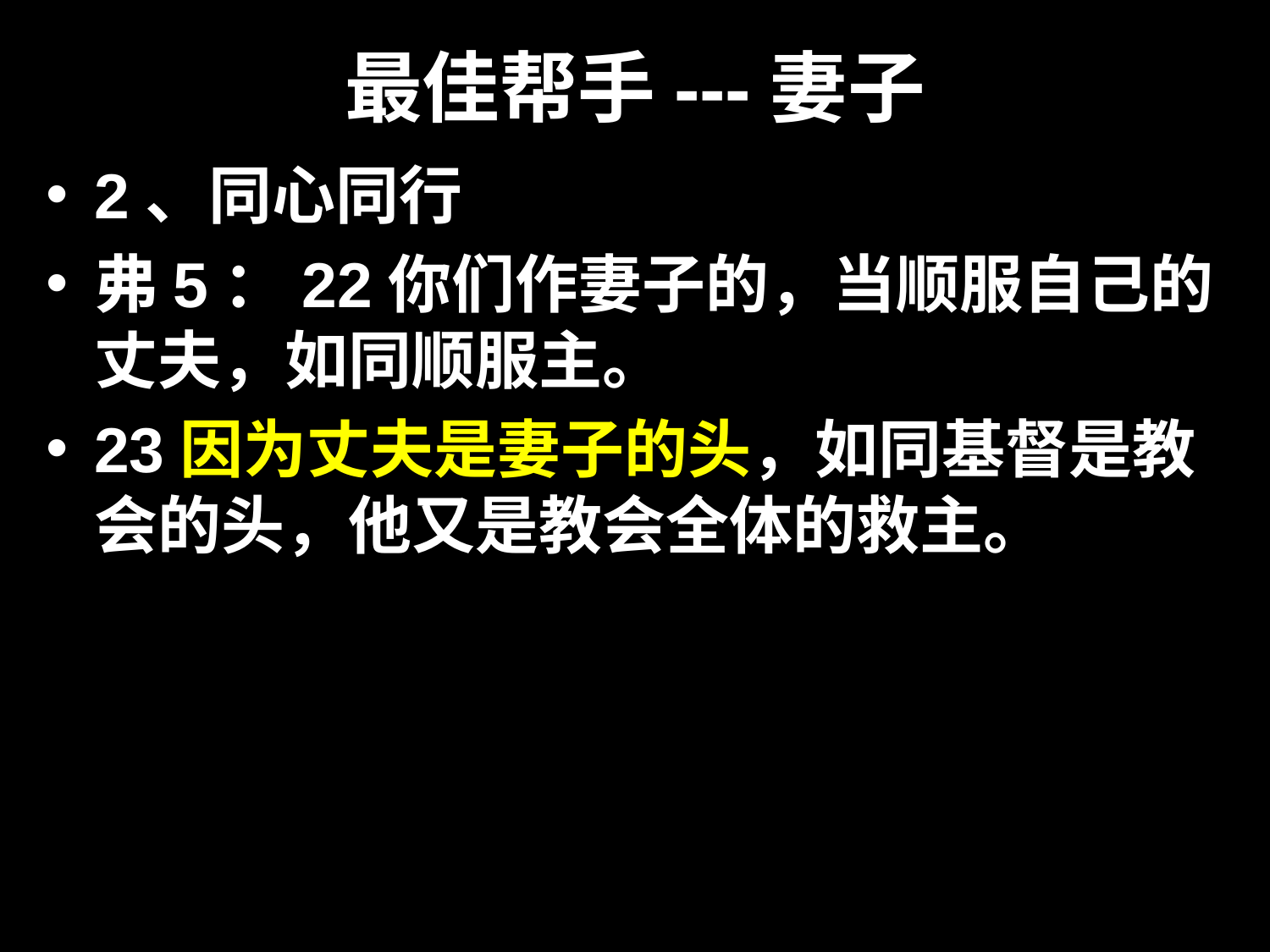

# 最佳帮手---妻子
2、同心同行
弗5：22你们作妻子的，当顺服自己的丈夫，如同顺服主。
23因为丈夫是妻子的头，如同基督是教会的头，他又是教会全体的救主。

25